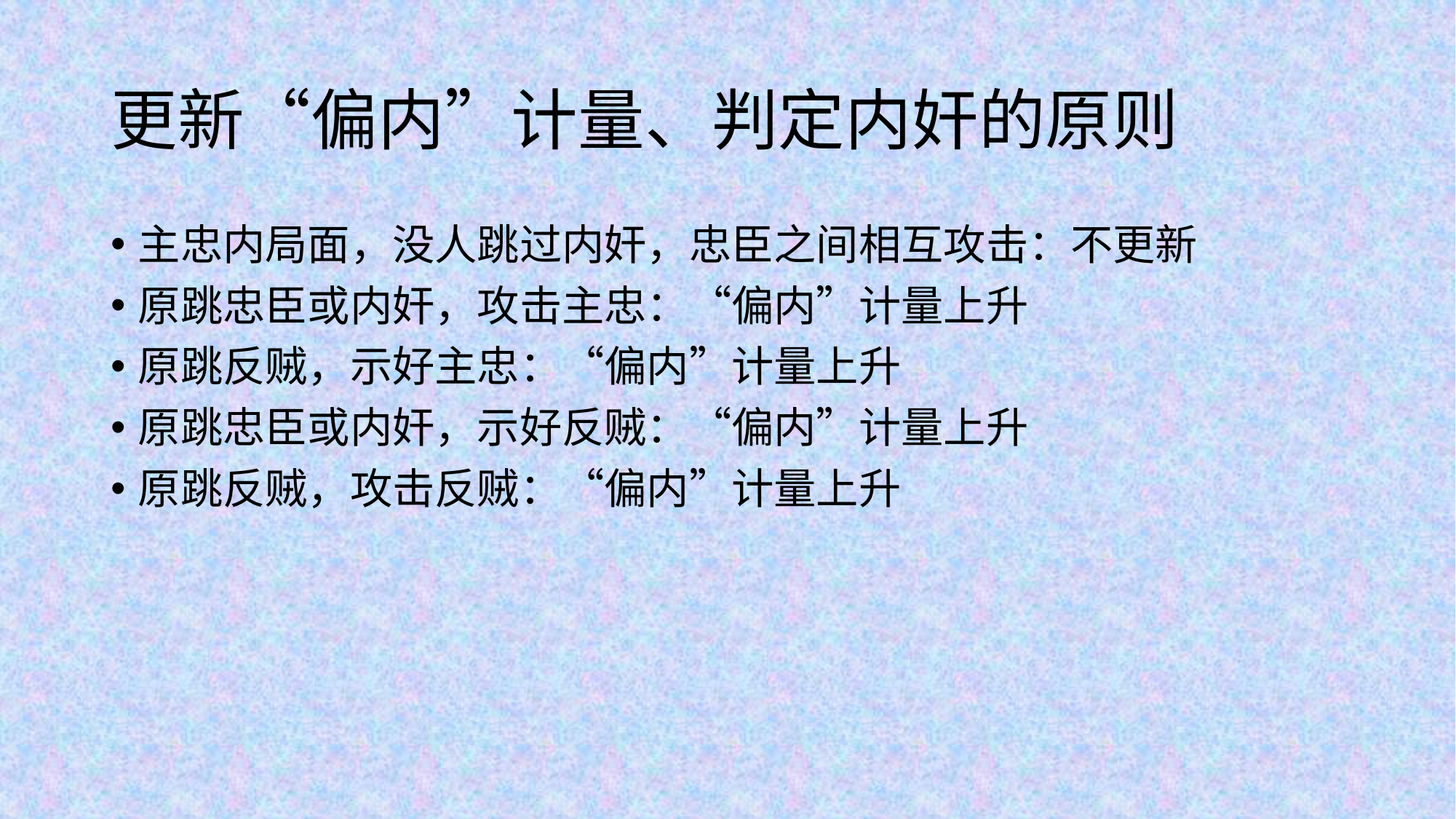

# 更新“偏内”计量、判定内奸的原则
主忠内局面，没人跳过内奸，忠臣之间相互攻击：不更新
原跳忠臣或内奸，攻击主忠：“偏内”计量上升
原跳反贼，示好主忠：“偏内”计量上升
原跳忠臣或内奸，示好反贼：“偏内”计量上升
原跳反贼，攻击反贼：“偏内”计量上升